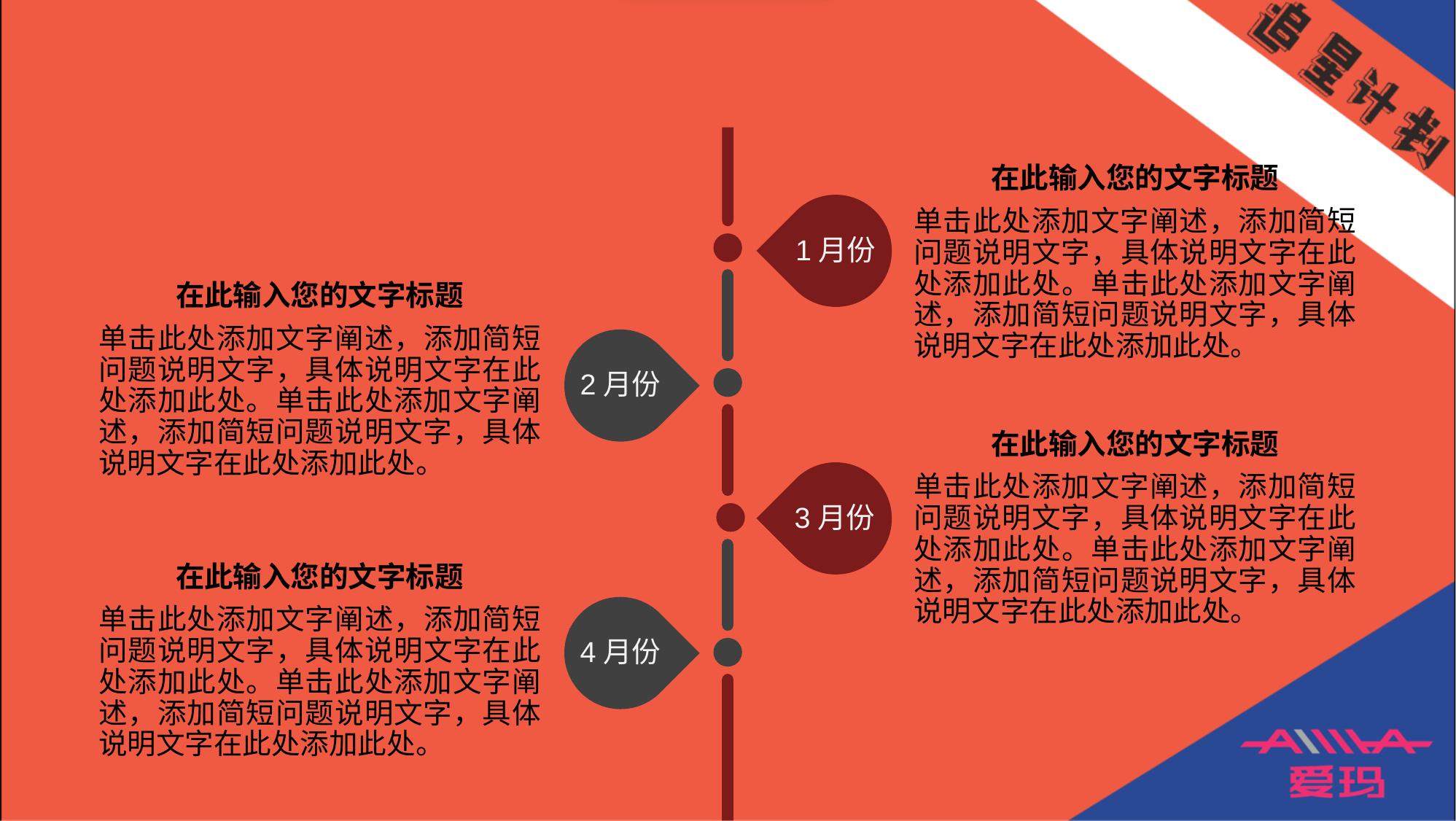

在此输入您的文字标题
单击此处添加文字阐述，添加简短问题说明文字，具体说明文字在此处添加此处。单击此处添加文字阐述，添加简短问题说明文字，具体说明文字在此处添加此处。

1月份

在此输入您的文字标题
单击此处添加文字阐述，添加简短问题说明文字，具体说明文字在此处添加此处。单击此处添加文字阐述，添加简短问题说明文字，具体说明文字在此处添加此处。

2月份

在此输入您的文字标题
单击此处添加文字阐述，添加简短问题说明文字，具体说明文字在此处添加此处。单击此处添加文字阐述，添加简短问题说明文字，具体说明文字在此处添加此处。

3月份

在此输入您的文字标题
单击此处添加文字阐述，添加简短问题说明文字，具体说明文字在此处添加此处。单击此处添加文字阐述，添加简短问题说明文字，具体说明文字在此处添加此处。

4月份